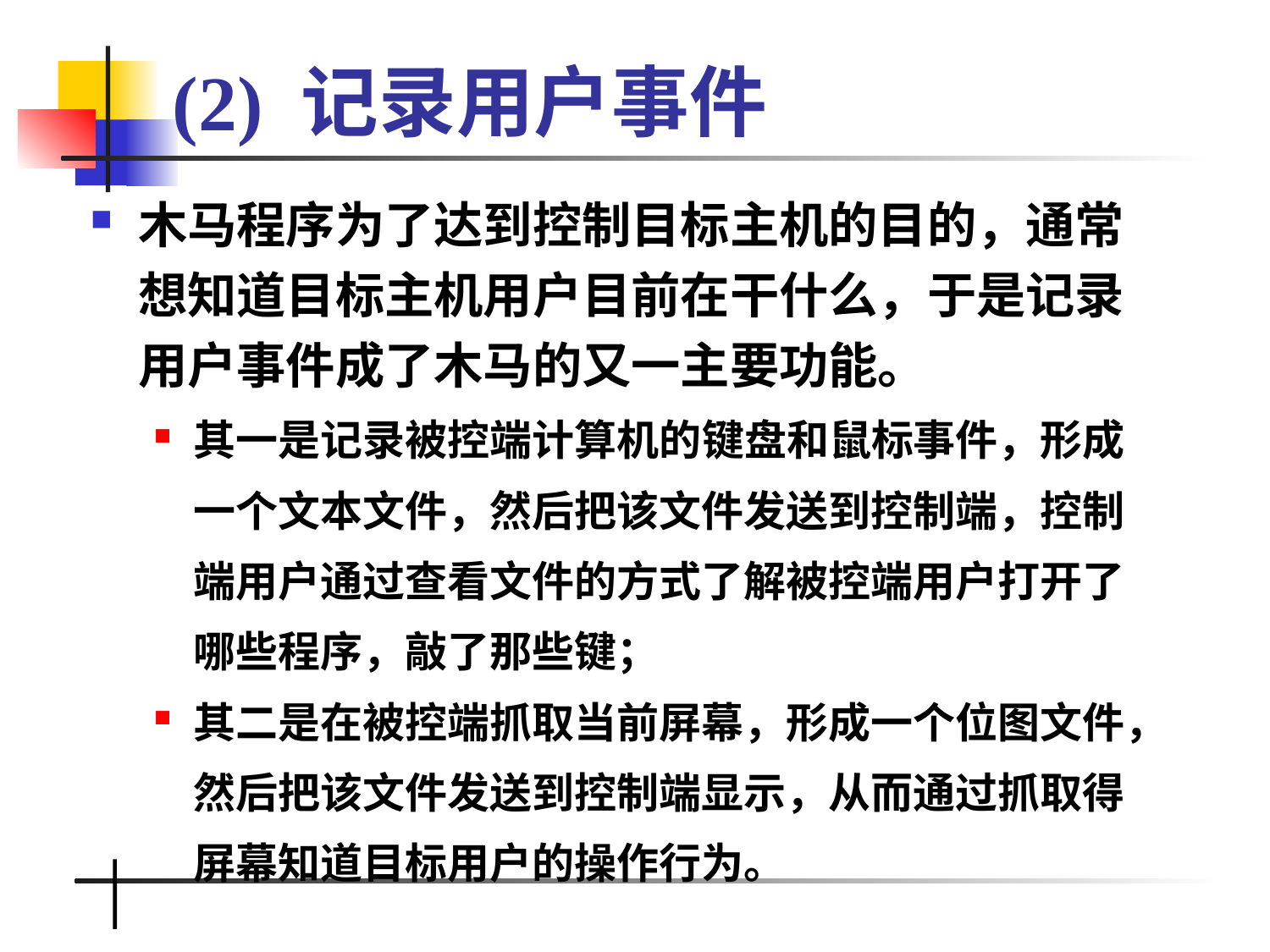

# (2) 记录用户事件
木马程序为了达到控制目标主机的目的，通常想知道目标主机用户目前在干什么，于是记录用户事件成了木马的又一主要功能。
其一是记录被控端计算机的键盘和鼠标事件，形成一个文本文件，然后把该文件发送到控制端，控制端用户通过查看文件的方式了解被控端用户打开了哪些程序，敲了那些键；
其二是在被控端抓取当前屏幕，形成一个位图文件，然后把该文件发送到控制端显示，从而通过抓取得屏幕知道目标用户的操作行为。